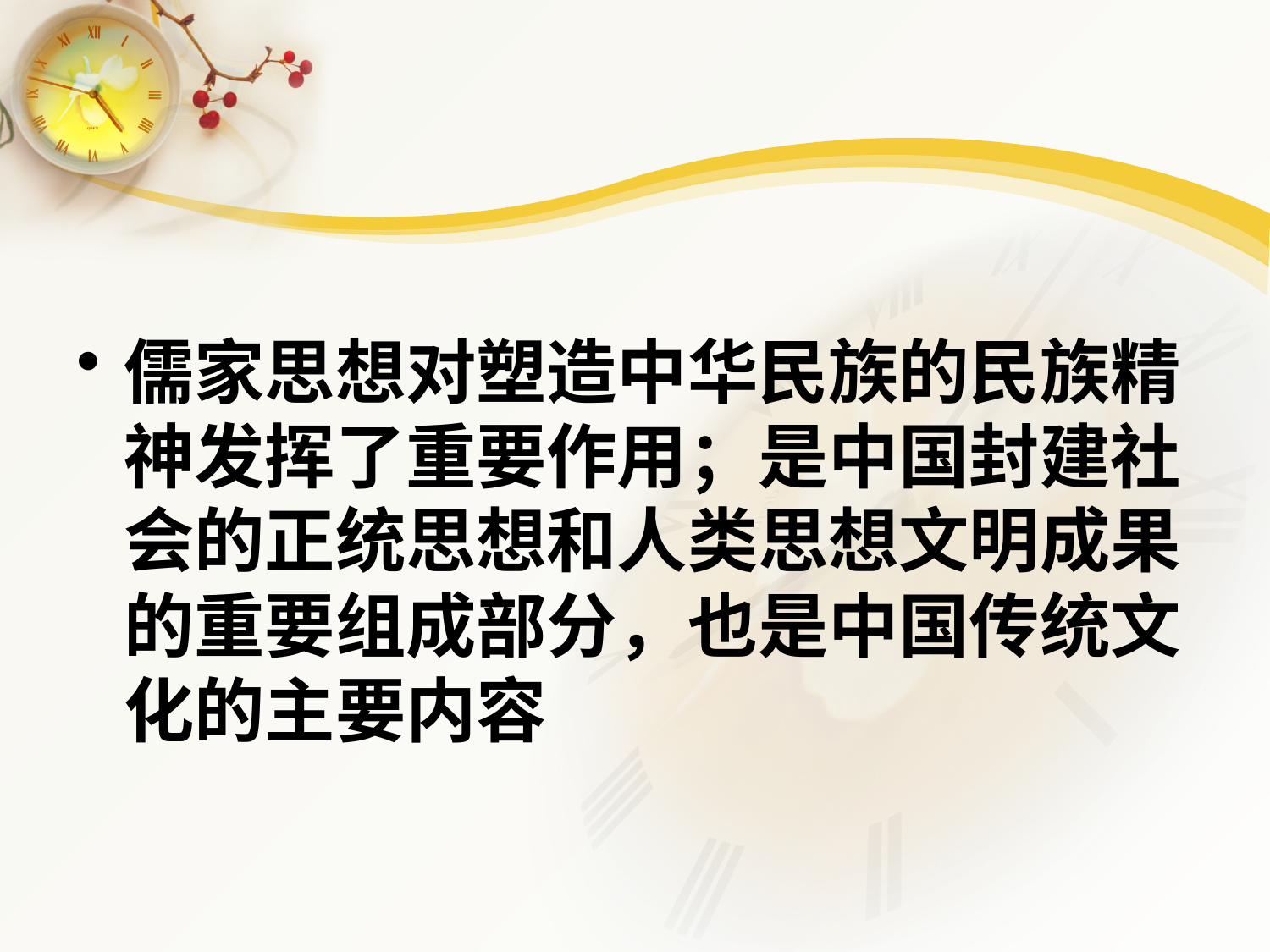

#

儒家思想对塑造中华民族的民族精神发挥了重要作用；是中国封建社会的正统思想和人类思想文明成果的重要组成部分，也是中国传统文化的主要内容